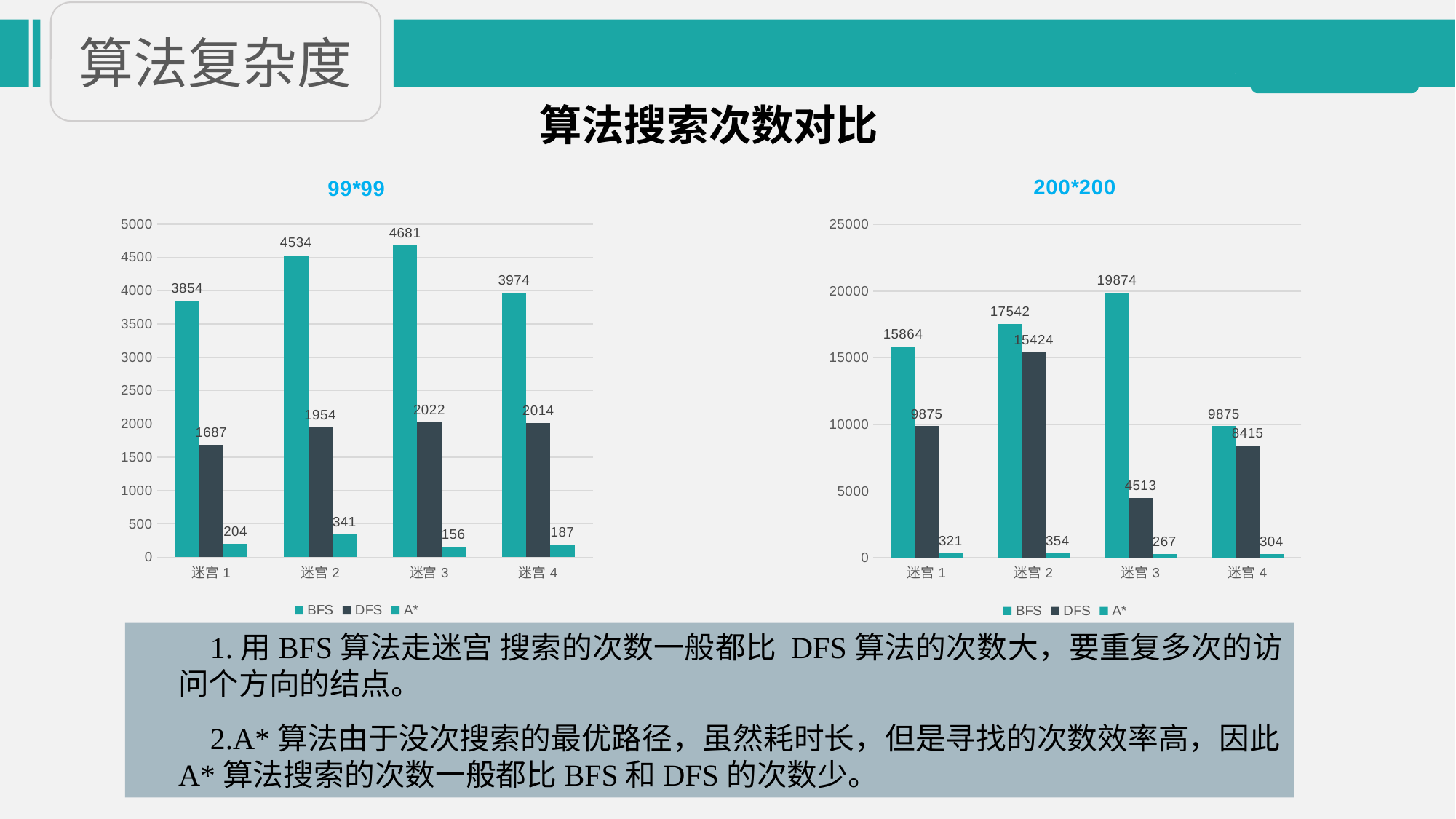

算法复杂度

算法搜索次数对比

### Chart: 99*99

| Category | BFS | DFS | A* |
|---|---|---|---|
| 迷宫1 | 3854.0 | 1687.0 | 204.0 |
| 迷宫2 | 4534.0 | 1954.0 | 341.0 |
| 迷宫3 | 4681.0 | 2022.0 | 156.0 |
| 迷宫4 | 3974.0 | 2014.0 | 187.0 |

### Chart: 200*200

| Category | BFS | DFS | A* |
|---|---|---|---|
| 迷宫1 | 15864.0 | 9875.0 | 321.0 |
| 迷宫2 | 17542.0 | 15424.0 | 354.0 |
| 迷宫3 | 19874.0 | 4513.0 | 267.0 |
| 迷宫4 | 9875.0 | 8415.0 | 304.0 |
1.用BFS算法走迷宫 搜索的次数一般都比 DFS算法的次数大，要重复多次的访问个方向的结点。
2.A*算法由于没次搜索的最优路径，虽然耗时长，但是寻找的次数效率高，因此A*算法搜索的次数一般都比BFS和DFS的次数少。